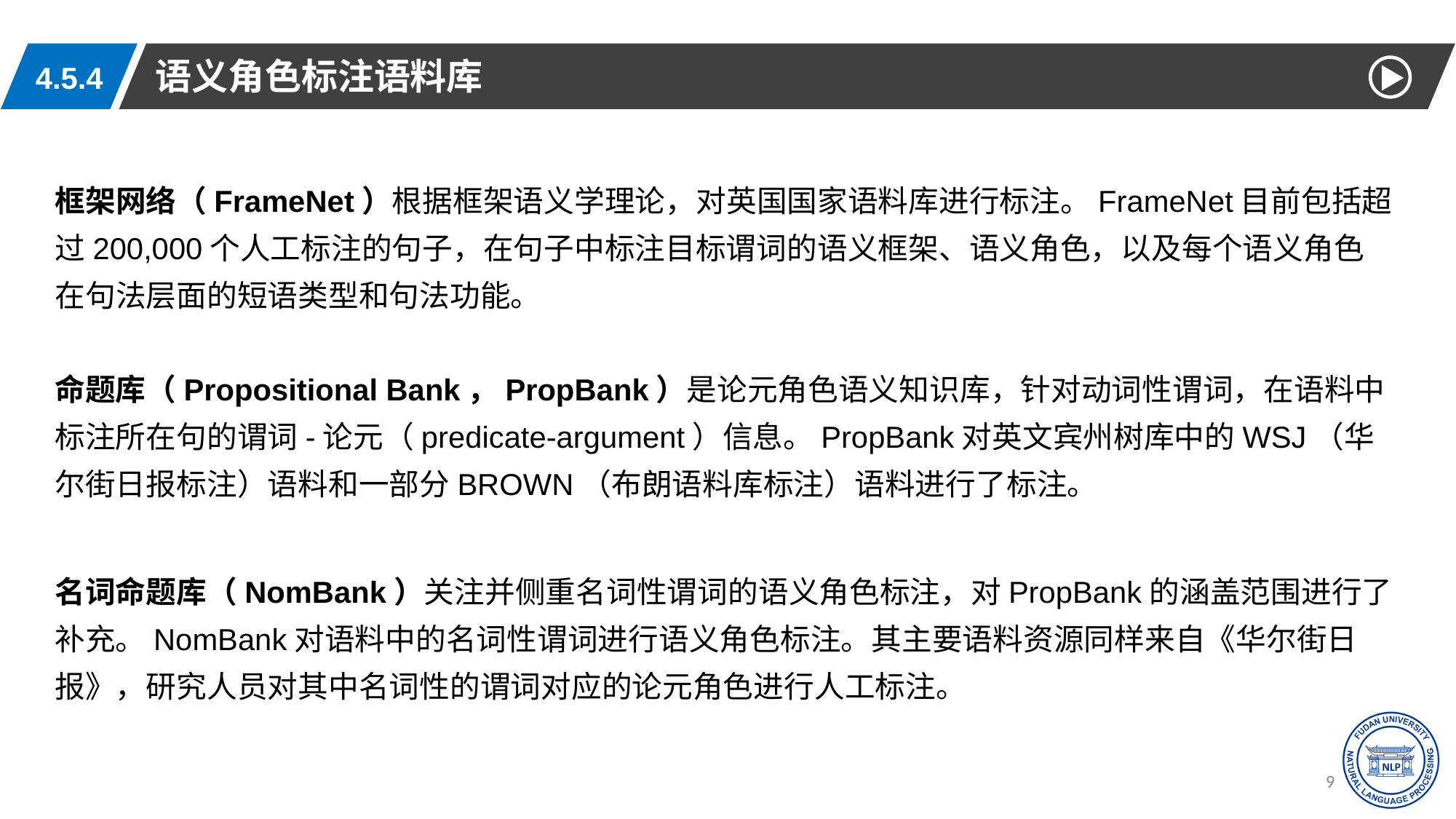

语义角色标注语料库
4.5.4

框架网络（FrameNet）根据框架语义学理论，对英国国家语料库进行标注。FrameNet目前包括超过200,000个人工标注的句子，在句子中标注目标谓词的语义框架、语义角色，以及每个语义角色在句法层面的短语类型和句法功能。
命题库（Propositional Bank，PropBank）是论元角色语义知识库，针对动词性谓词，在语料中标注所在句的谓词-论元（predicate-argument）信息。PropBank对英文宾州树库中的WSJ（华尔街日报标注）语料和一部分BROWN（布朗语料库标注）语料进行了标注。
名词命题库（NomBank）关注并侧重名词性谓词的语义角色标注，对PropBank的涵盖范围进行了补充。NomBank对语料中的名词性谓词进行语义角色标注。其主要语料资源同样来自《华尔街日报》，研究人员对其中名词性的谓词对应的论元角色进行人工标注。
99